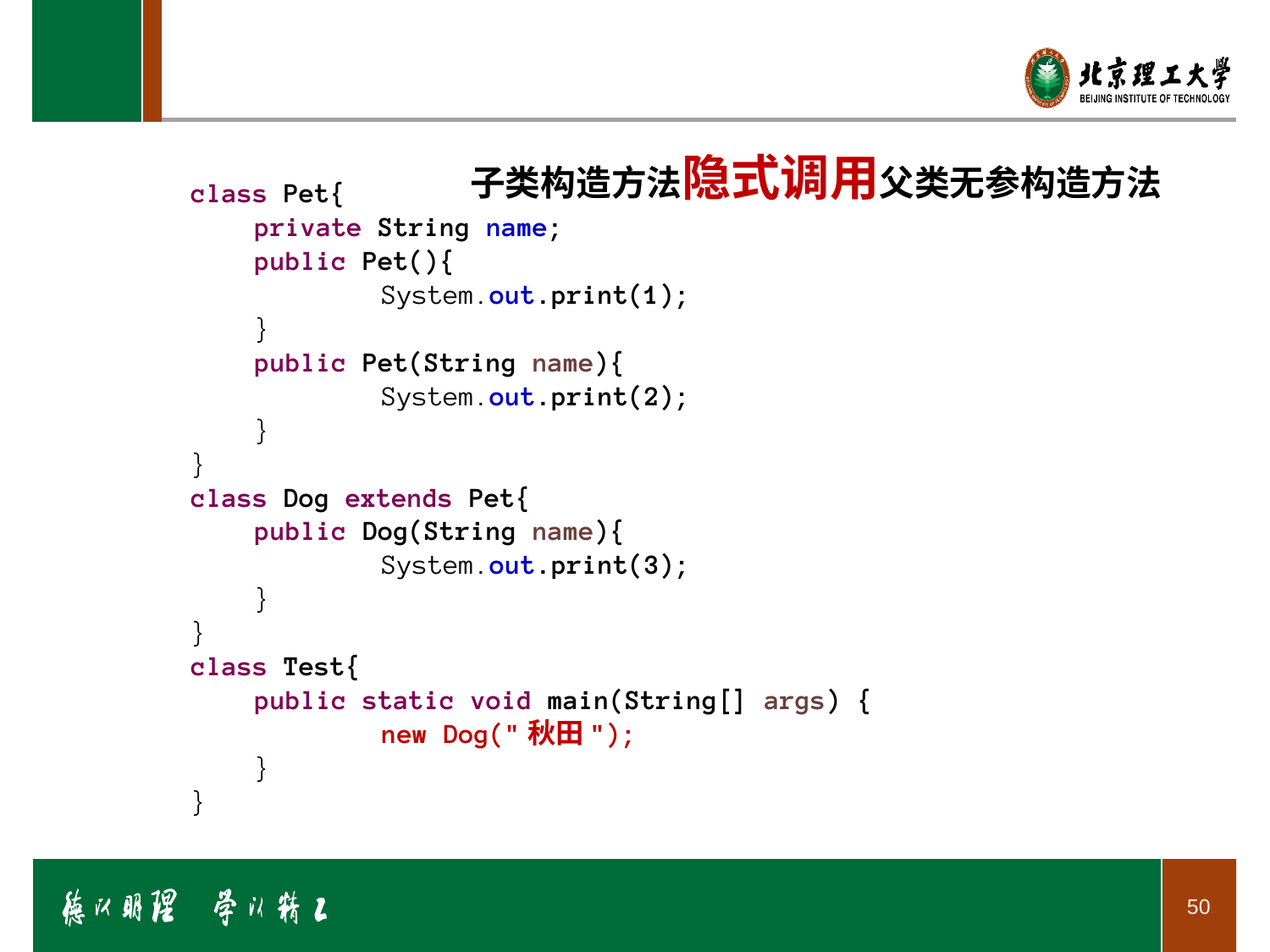

#
子类构造方法隐式调用父类无参构造方法
class Pet{
private String name;
public Pet(){
	System.out.print(1);
}
public Pet(String name){
	System.out.print(2);
}
}
class Dog extends Pet{
public Dog(String name){
	System.out.print(3);
}
}
class Test{
public static void main(String[] args) {
	new Dog("秋田");
}
}